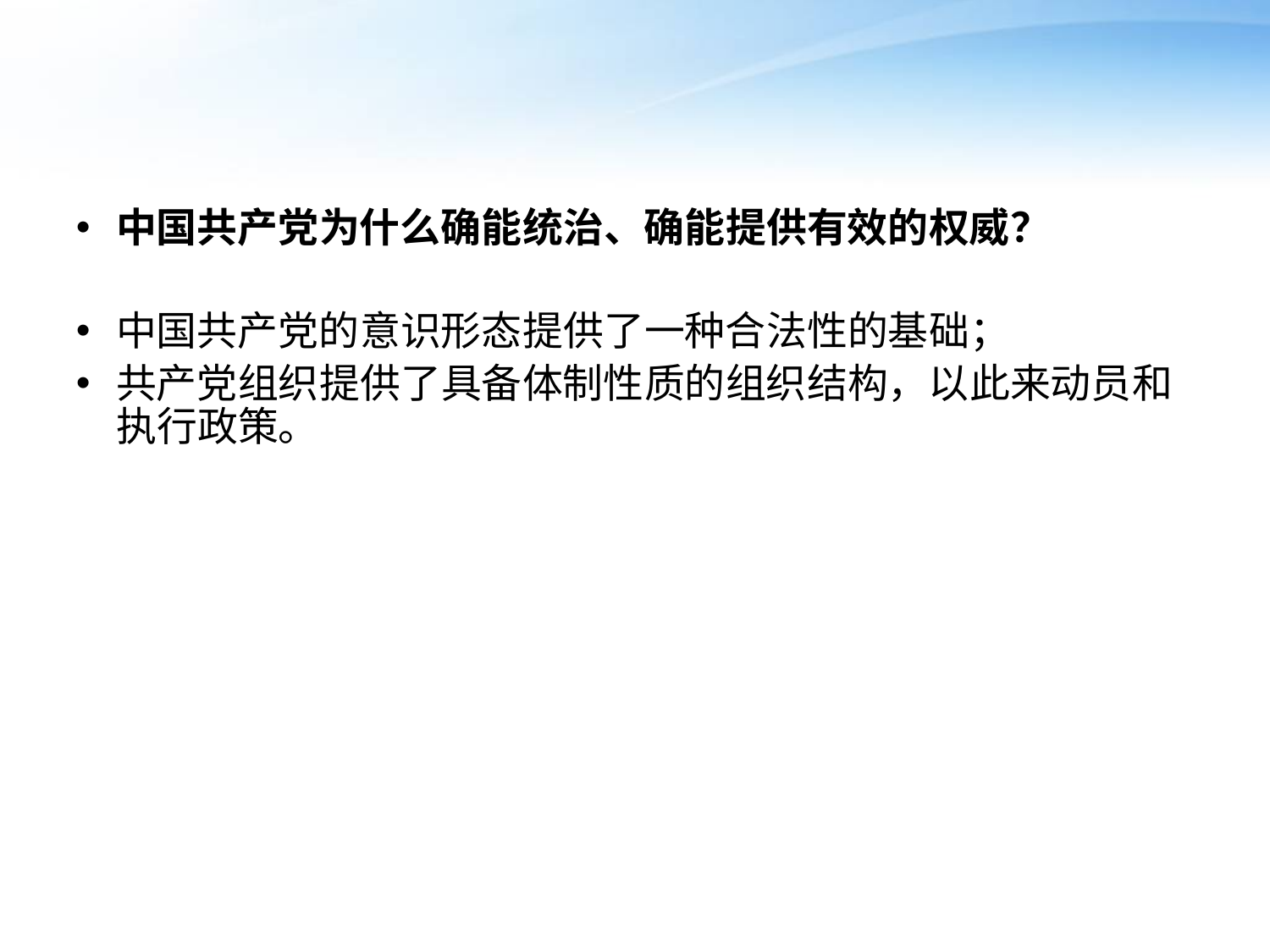

#
中国共产党为什么确能统治、确能提供有效的权威？

中国共产党的意识形态提供了一种合法性的基础；
共产党组织提供了具备体制性质的组织结构，以此来动员和执行政策。